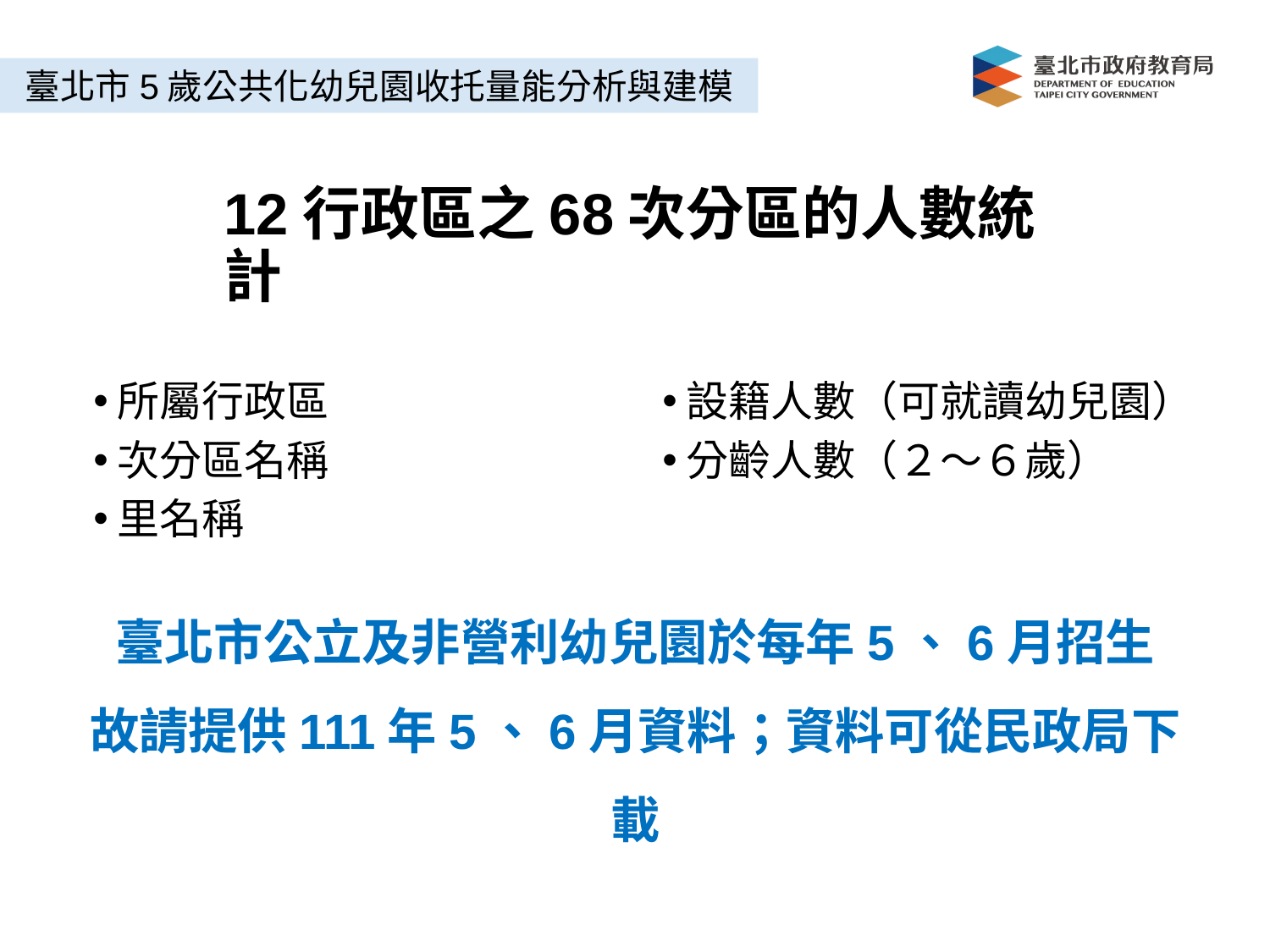

臺北市5歲公共化幼兒園收托量能分析與建模
12行政區之68次分區的人數統計
所屬行政區
次分區名稱
里名稱
設籍人數（可就讀幼兒園）
分齡人數（２～６歲）
臺北市公立及非營利幼兒園於每年5、6月招生
故請提供111年5、6月資料；資料可從民政局下載